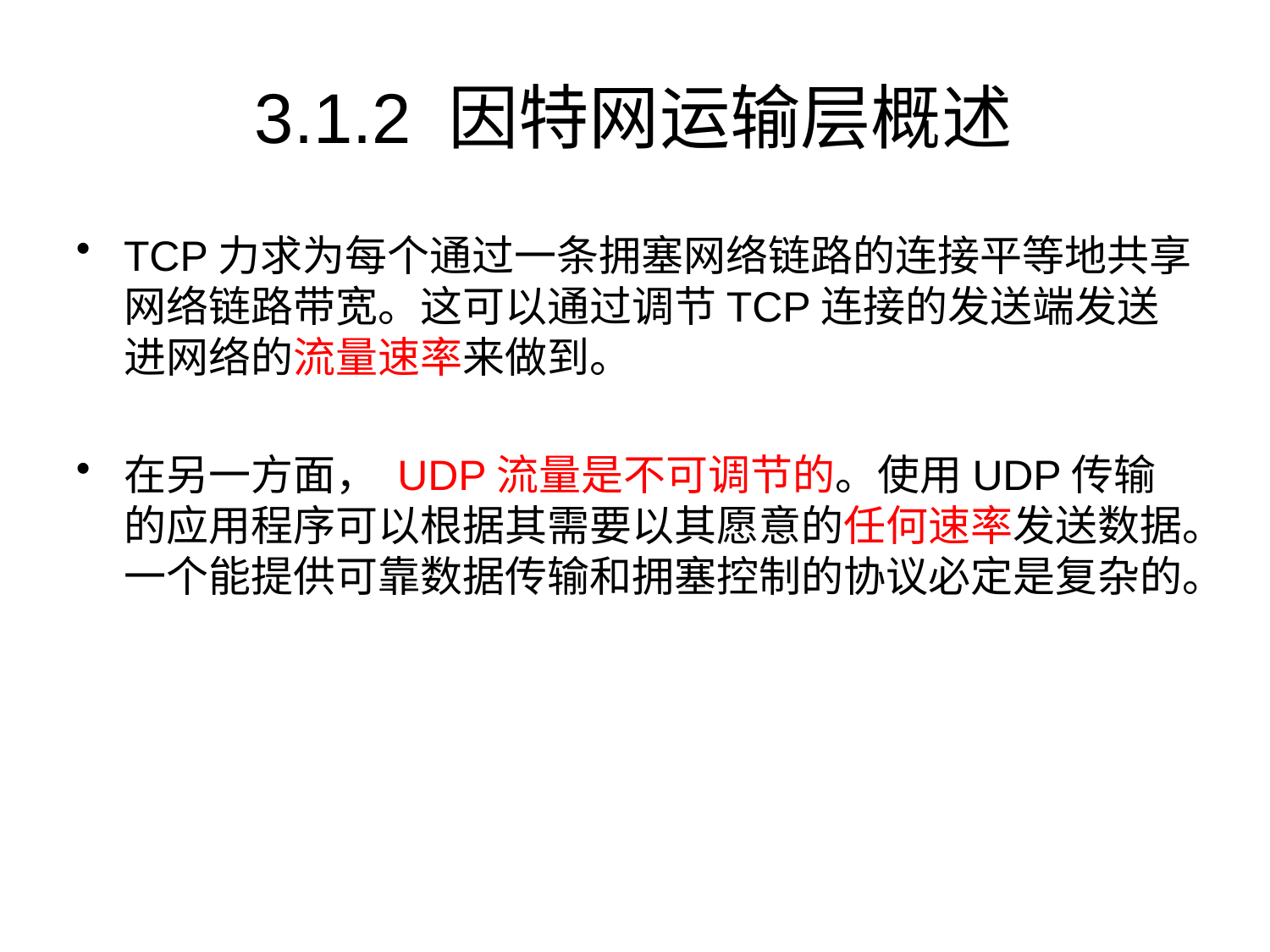

# 3.1.2 因特网运输层概述
TCP力求为每个通过一条拥塞网络链路的连接平等地共享网络链路带宽。这可以通过调节TCP连接的发送端发送进网络的流量速率来做到。

在另一方面， UDP流量是不可调节的。使用UDP传输的应用程序可以根据其需要以其愿意的任何速率发送数据。一个能提供可靠数据传输和拥塞控制的协议必定是复杂的。